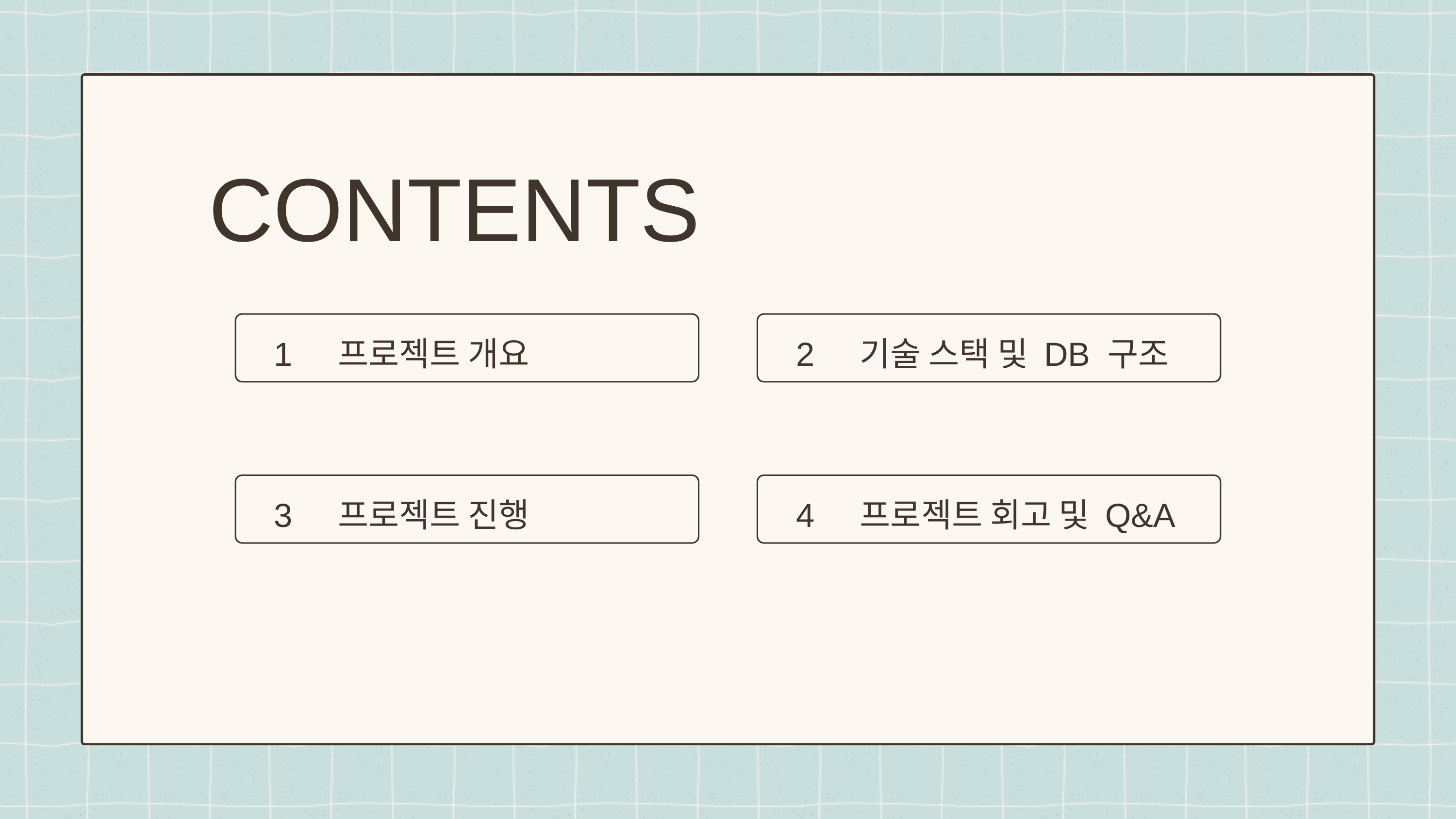

CONTENTS

1
프로젝트 개요

2
기술 스택 및 DB 구조

3
프로젝트 진행

4
프로젝트 회고 및 Q&A